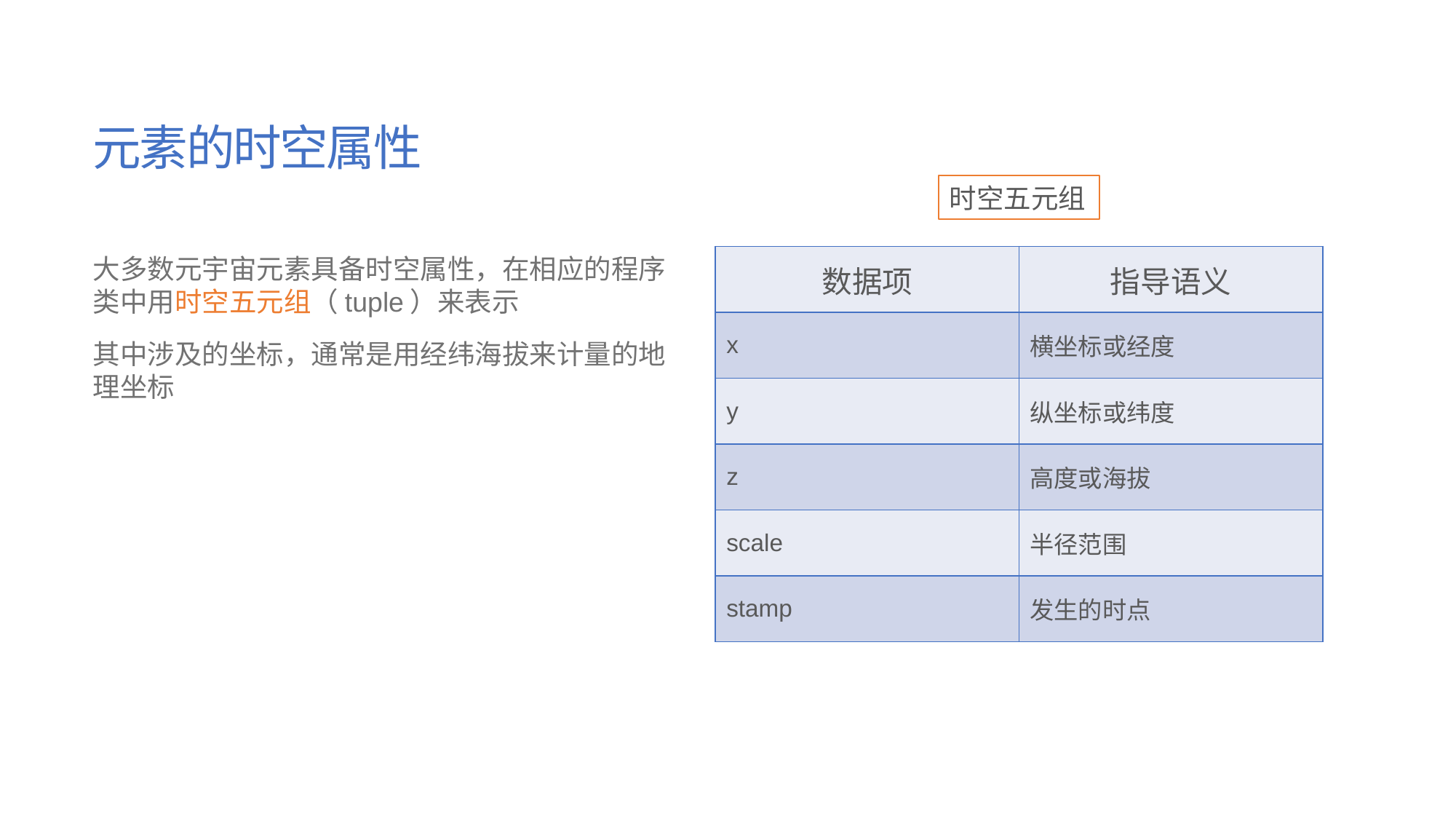

# 元素的时空属性
时空五元组
大多数元宇宙元素具备时空属性，在相应的程序类中用时空五元组（tuple）来表示
其中涉及的坐标，通常是用经纬海拔来计量的地理坐标

| 数据项 | 指导语义 |
| --- | --- |
| x | 横坐标或经度 |
| y | 纵坐标或纬度 |
| z | 高度或海拔 |
| scale | 半径范围 |
| stamp | 发生的时点 |